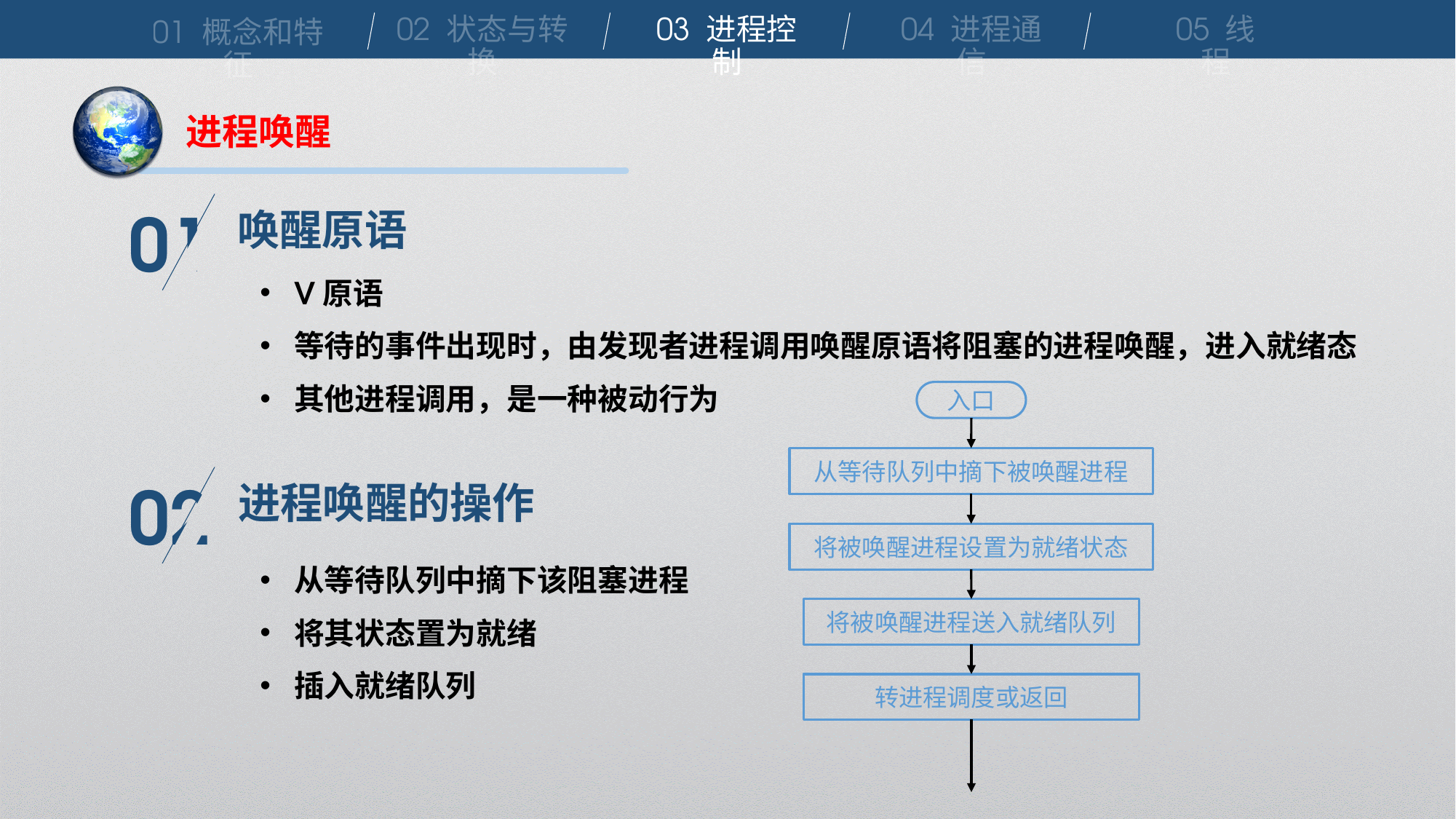

02 状态与转换
03 进程控制
04 进程通信
05 线程
01 概念和特征
进程唤醒
唤醒原语

01
V原语
等待的事件出现时，由发现者进程调用唤醒原语将阻塞的进程唤醒，进入就绪态
其他进程调用，是一种被动行为
入口
从等待队列中摘下被唤醒进程
将被唤醒进程设置为就绪状态
将被唤醒进程送入就绪队列
转进程调度或返回
进程唤醒的操作

02
从等待队列中摘下该阻塞进程
将其状态置为就绪
插入就绪队列